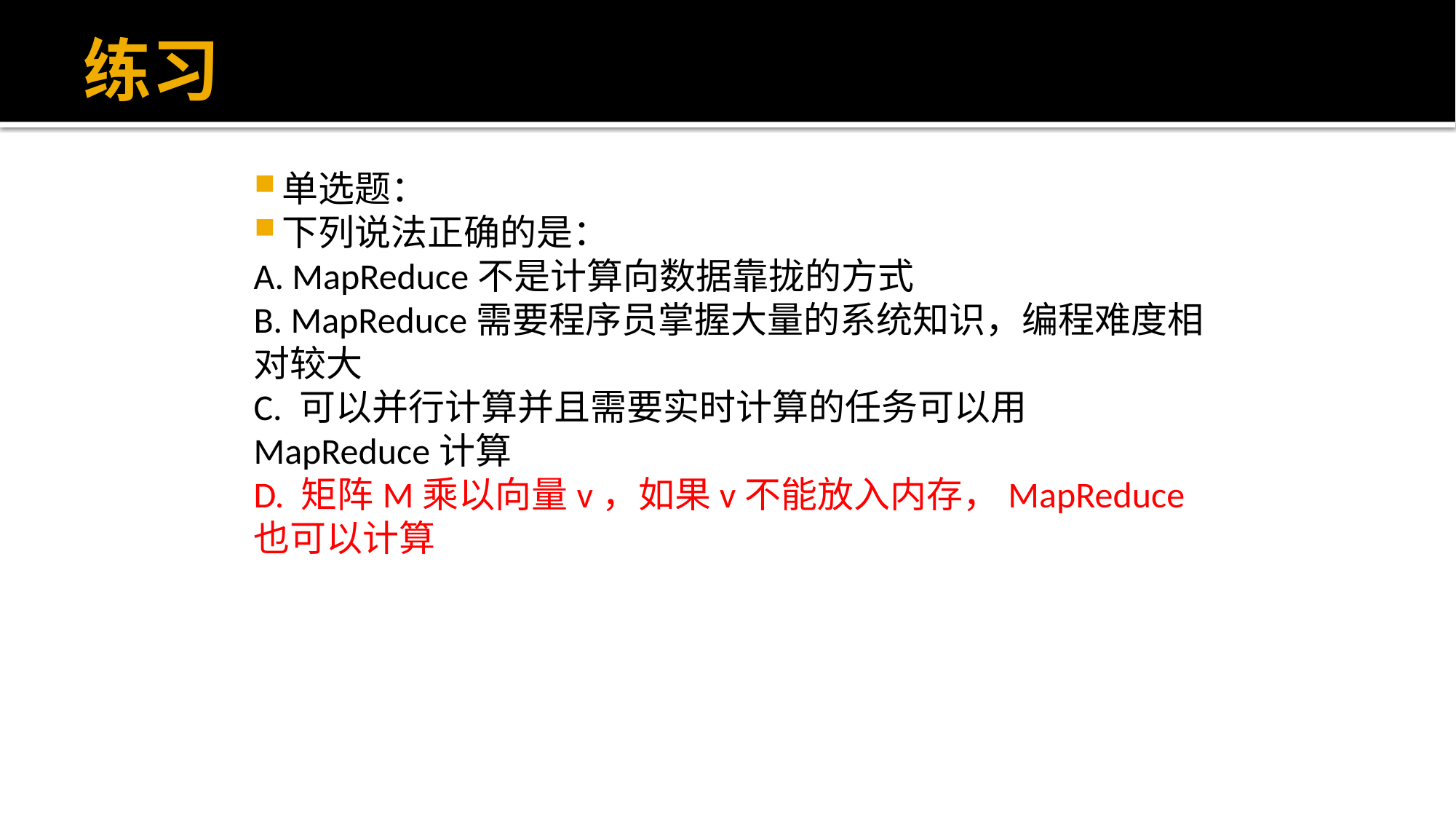

# 练习
单选题：
下列说法正确的是：
A. MapReduce不是计算向数据靠拢的方式
B. MapReduce需要程序员掌握大量的系统知识，编程难度相对较大
C. 可以并行计算并且需要实时计算的任务可以用MapReduce计算
D. 矩阵M乘以向量v，如果v不能放入内存，MapReduce也可以计算